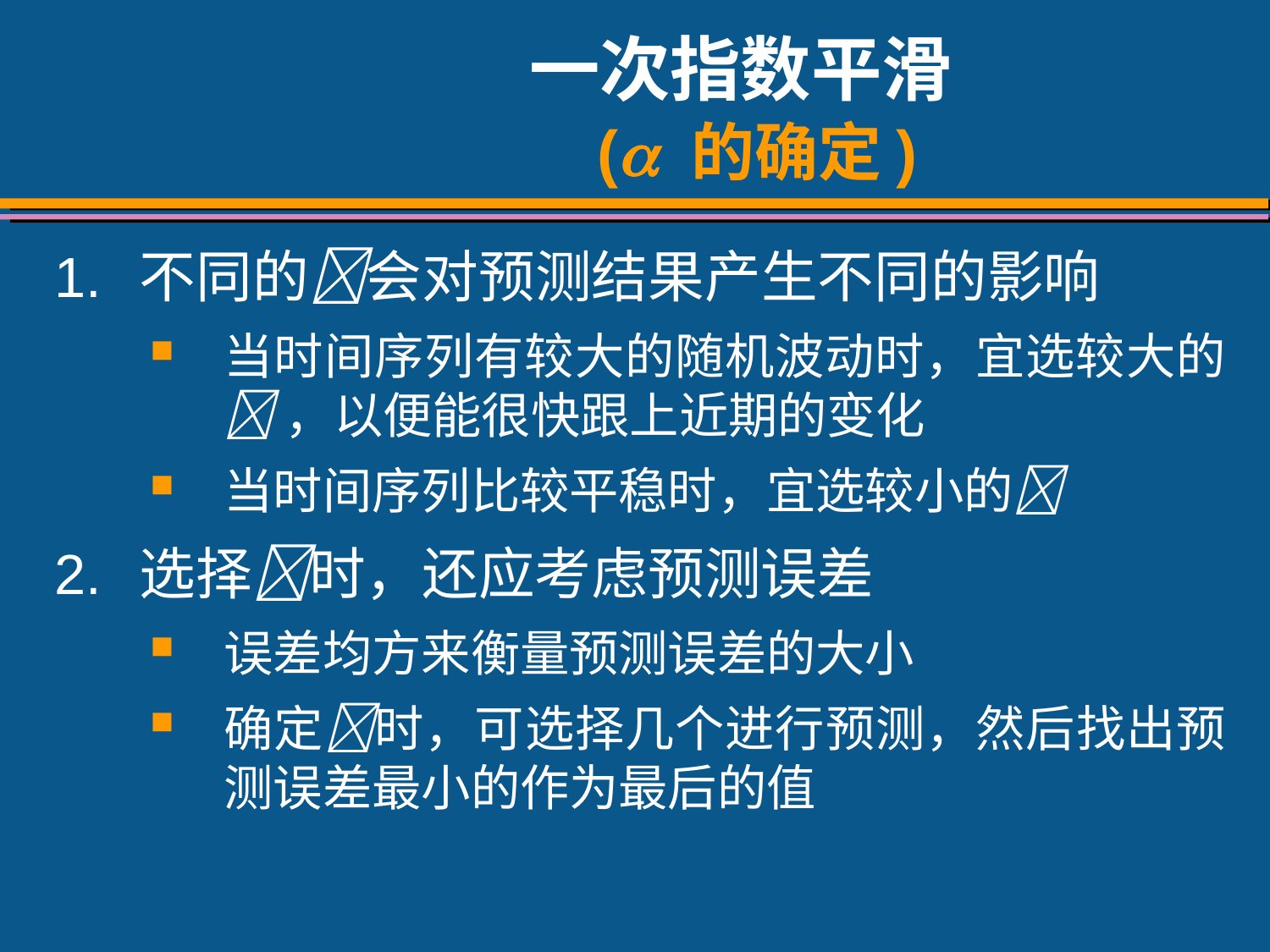

# 一次指数平滑 (α 的确定)
不同的α会对预测结果产生不同的影响
当时间序列有较大的随机波动时，宜选较大的α ，以便能很快跟上近期的变化
当时间序列比较平稳时，宜选较小的α
选择α时，还应考虑预测误差
误差均方来衡量预测误差的大小
确定α时，可选择几个进行预测，然后找出预测误差最小的作为最后的值